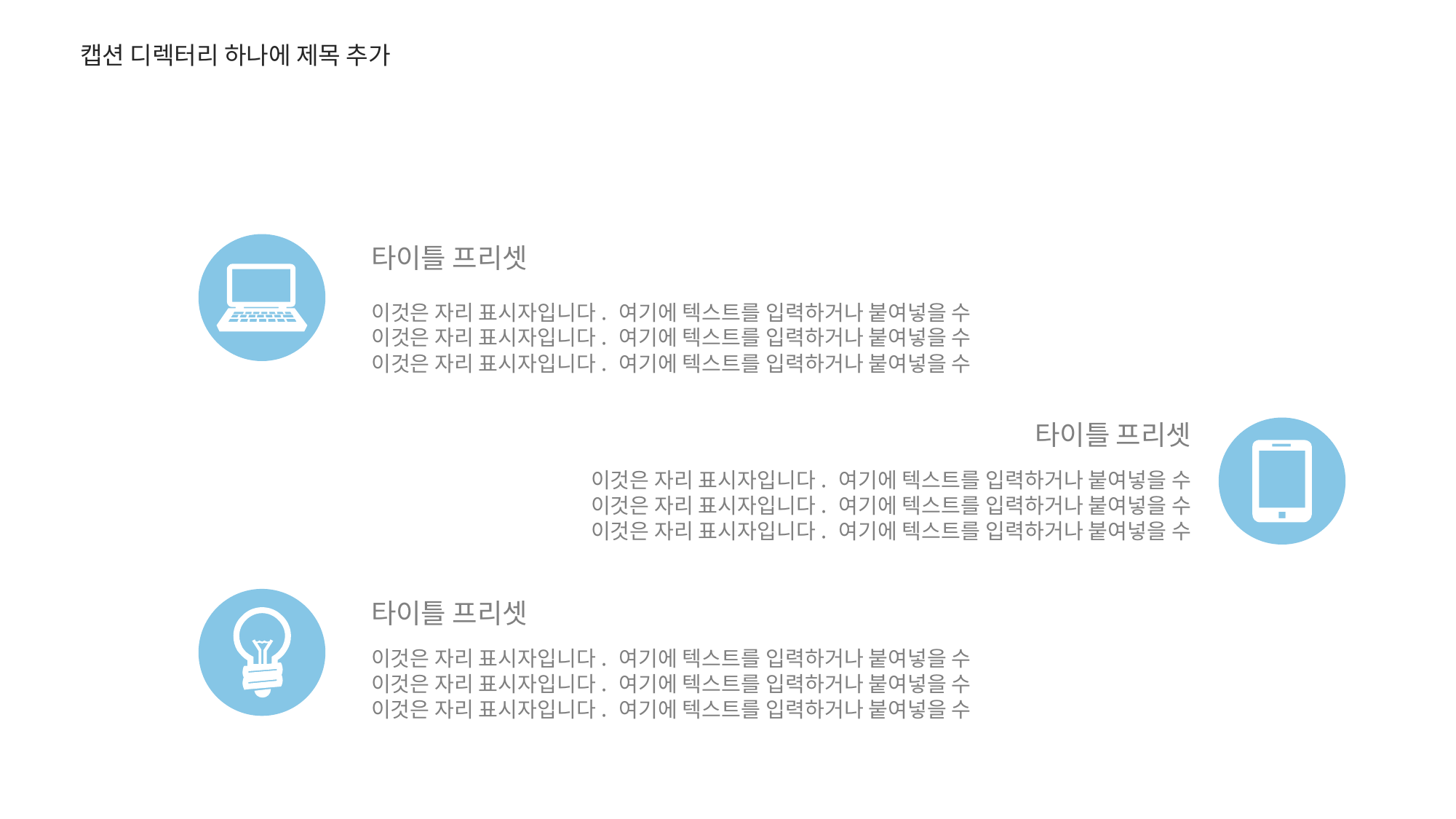

캡션 디렉터리 하나에 제목 추가

타이틀 프리셋
이것은 자리 표시자입니다. 여기에 텍스트를 입력하거나 붙여넣을 수
이것은 자리 표시자입니다. 여기에 텍스트를 입력하거나 붙여넣을 수
이것은 자리 표시자입니다. 여기에 텍스트를 입력하거나 붙여넣을 수

타이틀 프리셋
이것은 자리 표시자입니다. 여기에 텍스트를 입력하거나 붙여넣을 수
이것은 자리 표시자입니다. 여기에 텍스트를 입력하거나 붙여넣을 수
이것은 자리 표시자입니다. 여기에 텍스트를 입력하거나 붙여넣을 수

타이틀 프리셋
이것은 자리 표시자입니다. 여기에 텍스트를 입력하거나 붙여넣을 수
이것은 자리 표시자입니다. 여기에 텍스트를 입력하거나 붙여넣을 수
이것은 자리 표시자입니다. 여기에 텍스트를 입력하거나 붙여넣을 수